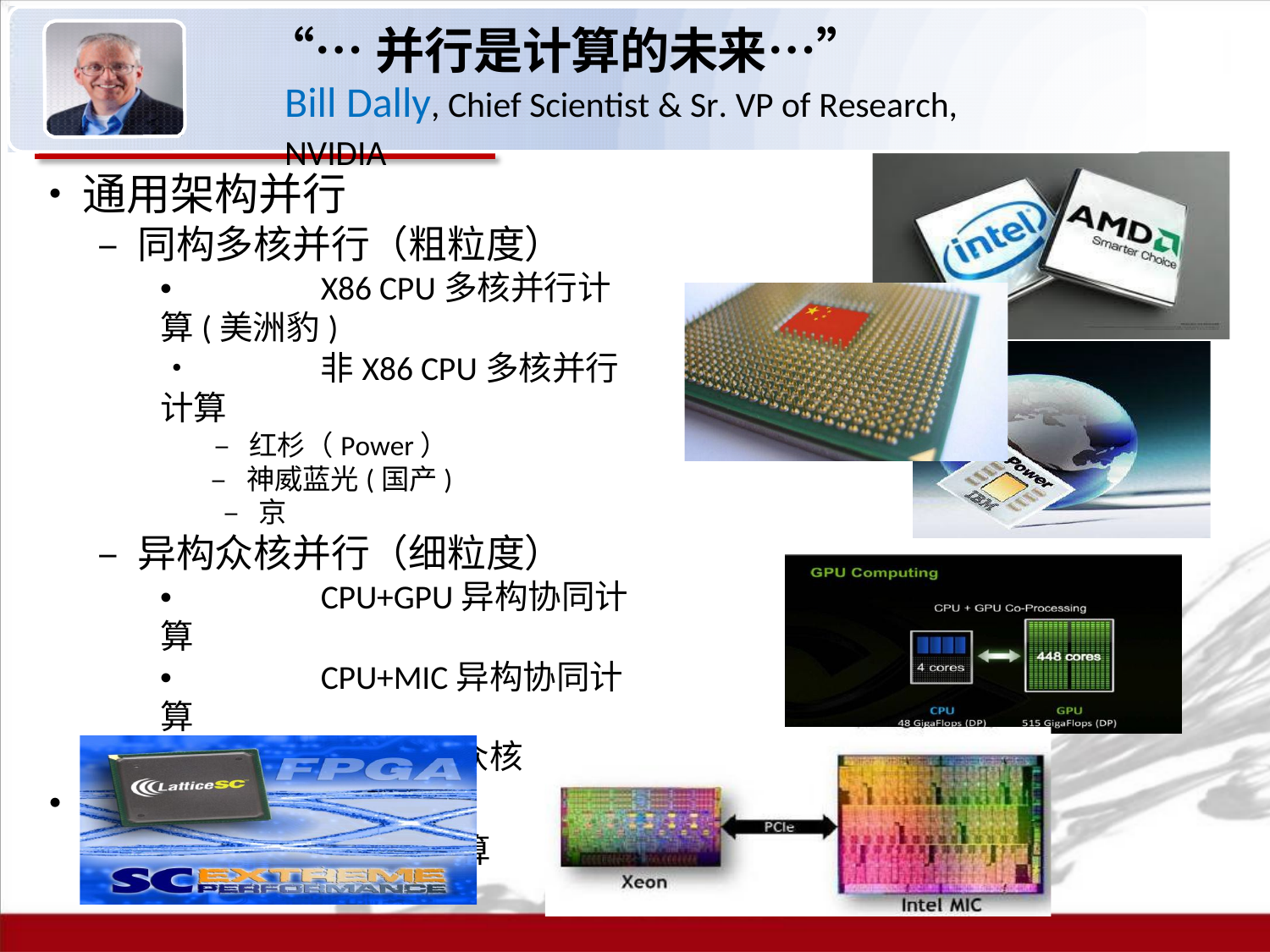

“…并行是计算的未来…”
Bill Dally, Chief Scientist & Sr. VP of Research, NVIDIA

•	通用架构并行
–	同构多核并行（粗粒度）
•	X86 CPU多核并行计算(美洲豹)
•	非X86 CPU多核并行计算
–  红杉（Power）
–  神威蓝光(国产)
–  京
–	异构众核并行（细粒度）
•	CPU+GPU异构协同计算
•	CPU+MIC异构协同计算
•	国产SW众核
•	专用架构并行
CPU+FPGA异构协同计算

3